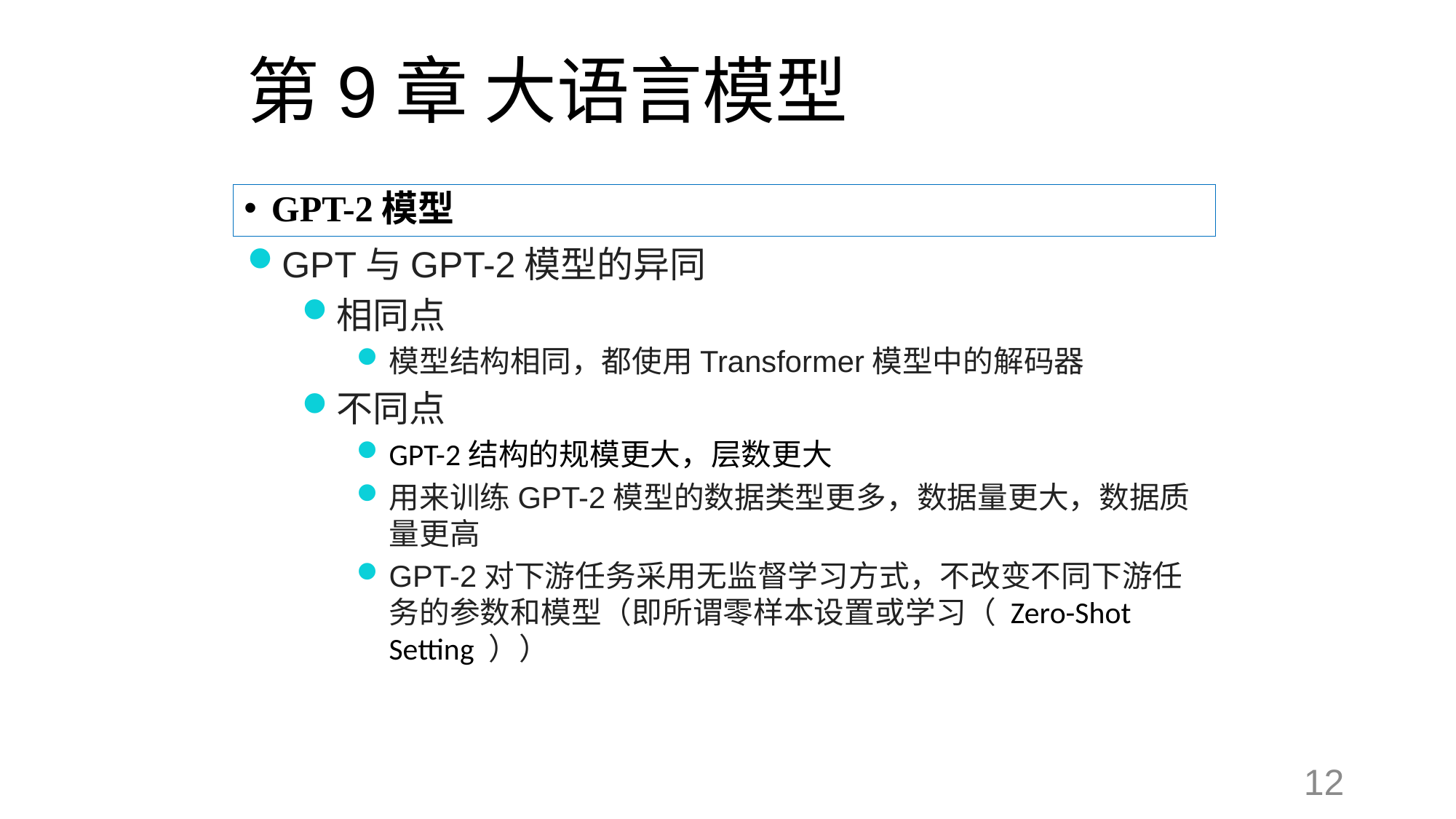

# 第9章 大语言模型
GPT-2模型

GPT与GPT-2模型的异同
相同点
模型结构相同，都使用Transformer模型中的解码器
不同点
GPT-2结构的规模更大，层数更大
用来训练GPT-2模型的数据类型更多，数据量更大，数据质量更高
GPT-2对下游任务采用无监督学习方式，不改变不同下游任务的参数和模型（即所谓零样本设置或学习（ Zero-Shot Setting ））

12